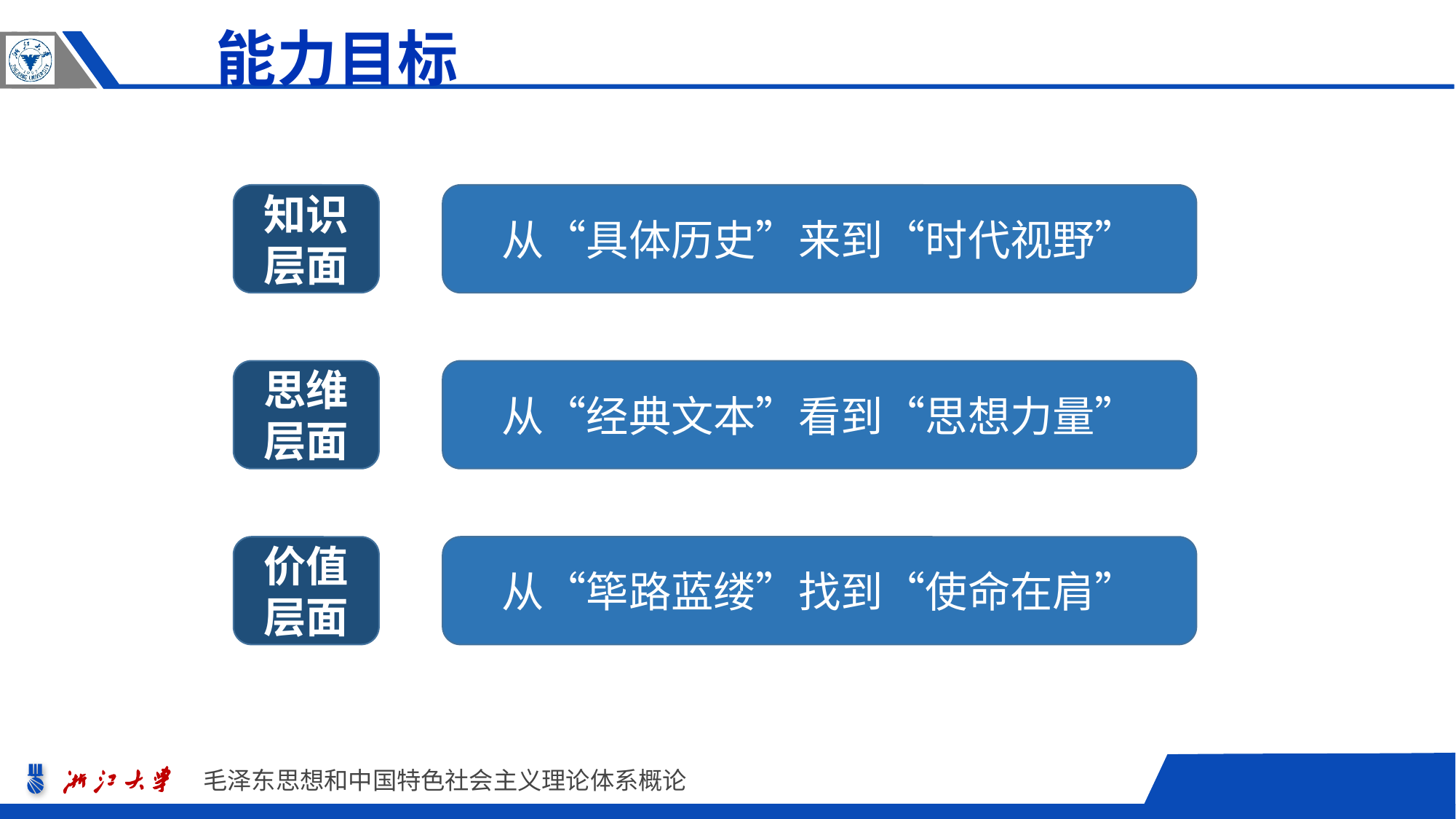

能力目标
知识层面
从“具体历史”来到“时代视野”
思维层面
从“经典文本”看到“思想力量”
价值层面
从“筚路蓝缕”找到“使命在肩”